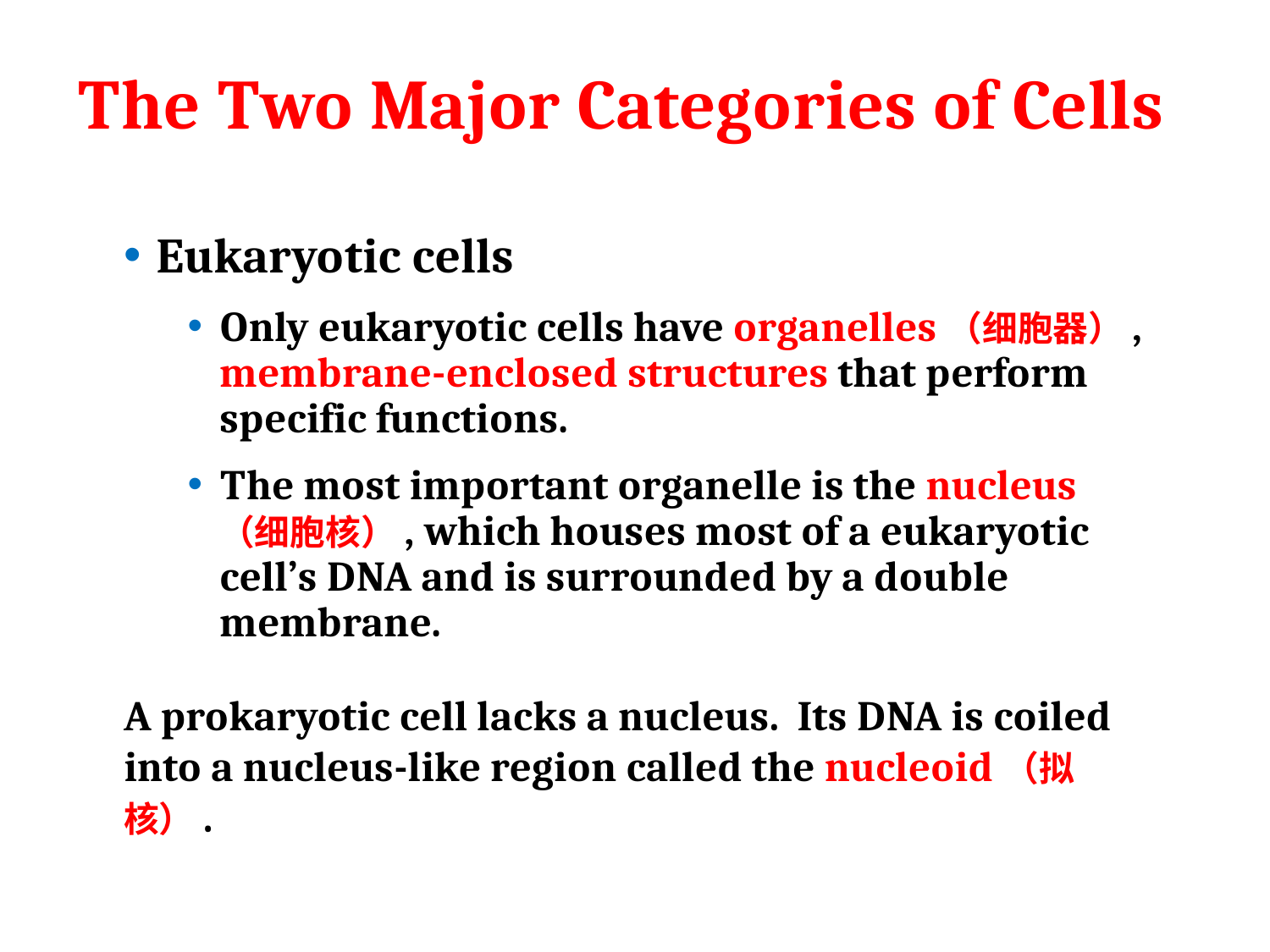

# The Two Major Categories of Cells
Eukaryotic cells
Only eukaryotic cells have organelles（细胞器）, membrane-enclosed structures that perform specific functions.
The most important organelle is the nucleus（细胞核）, which houses most of a eukaryotic cell’s DNA and is surrounded by a double membrane.
A prokaryotic cell lacks a nucleus.  Its DNA is coiled into a nucleus-like region called the nucleoid（拟核）.